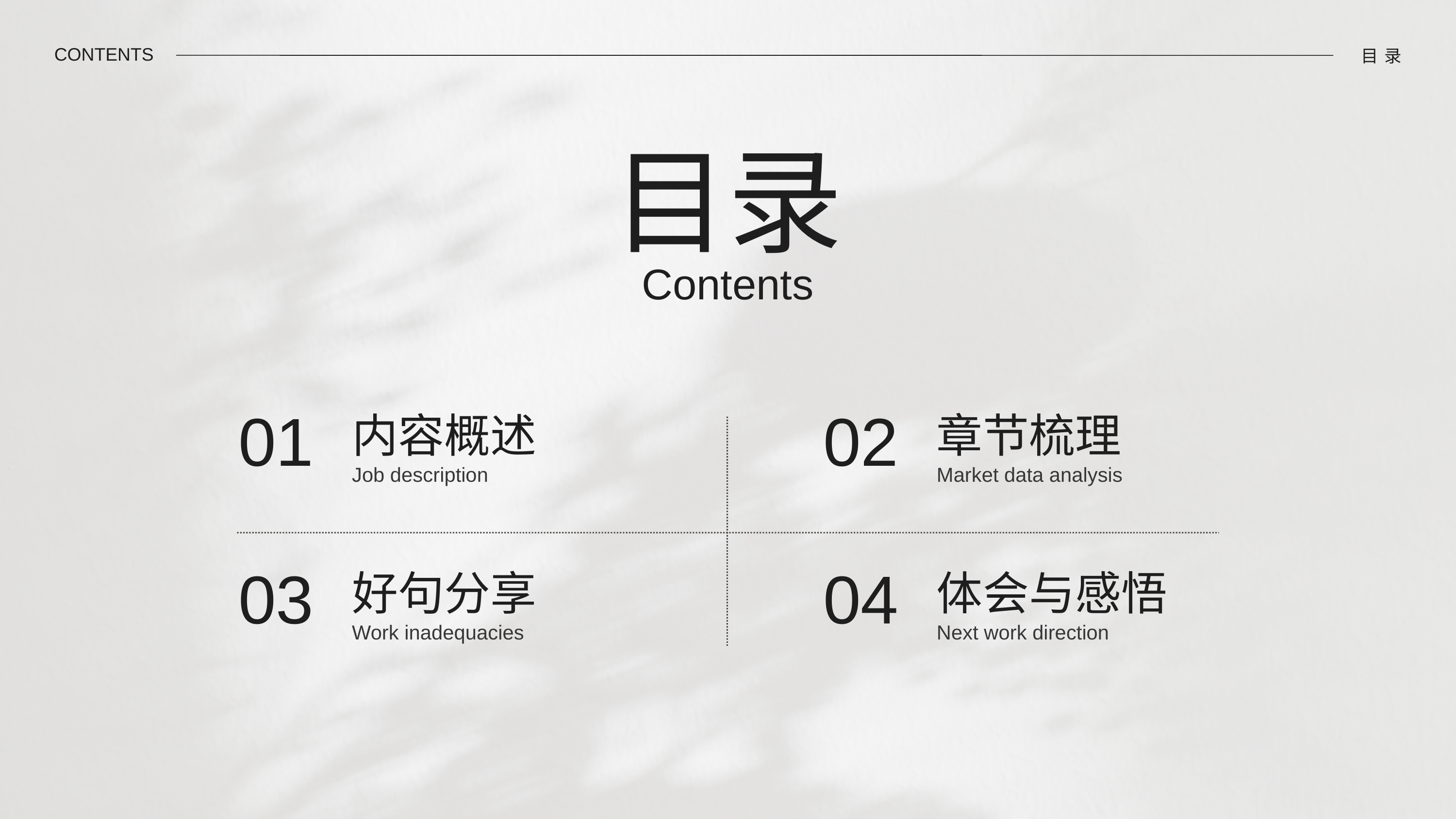

目录
CONTENTS

目录
Contents
01
02
内容概述
章节梳理

Job description
Market data analysis

03
04
好句分享
体会与感悟
Work inadequacies
Next work direction